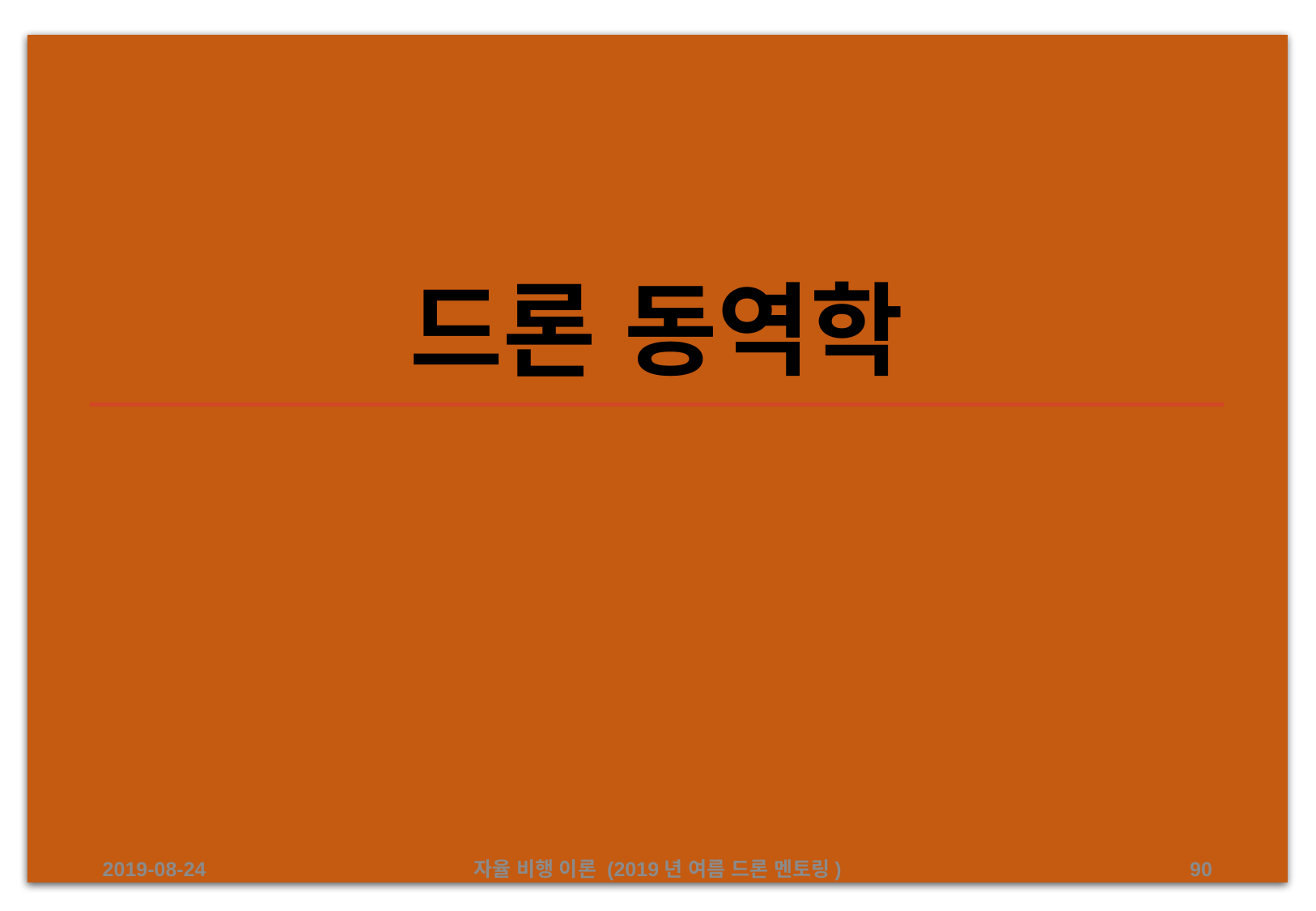

# 드론 동역학

2019-08-24
자율 비행 이론 (2019년 여름 드론 멘토링)
90